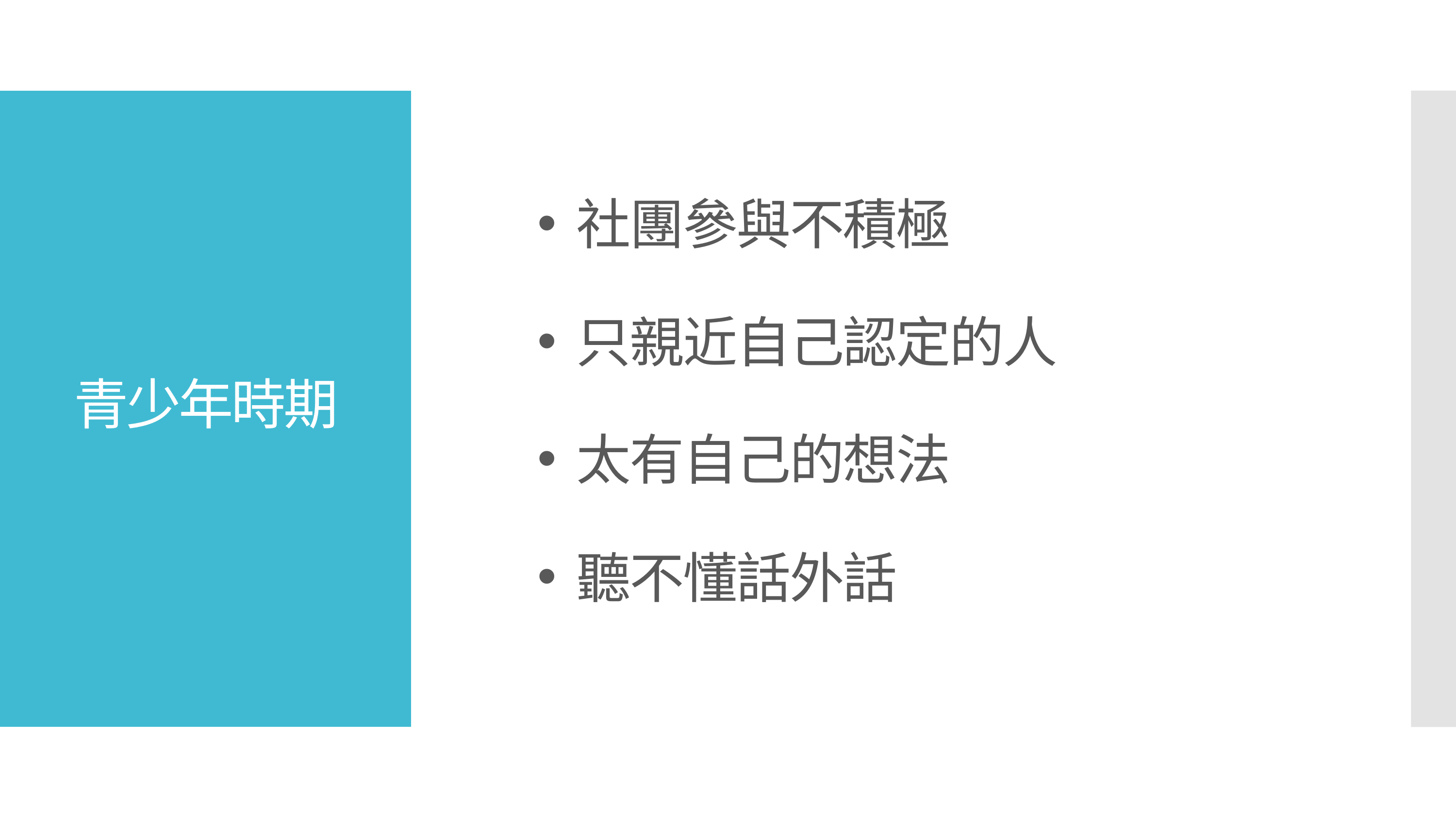

社團參與不積極

只親近自己認定的人

太有自己的想法

聽不懂話外話
青少年時期